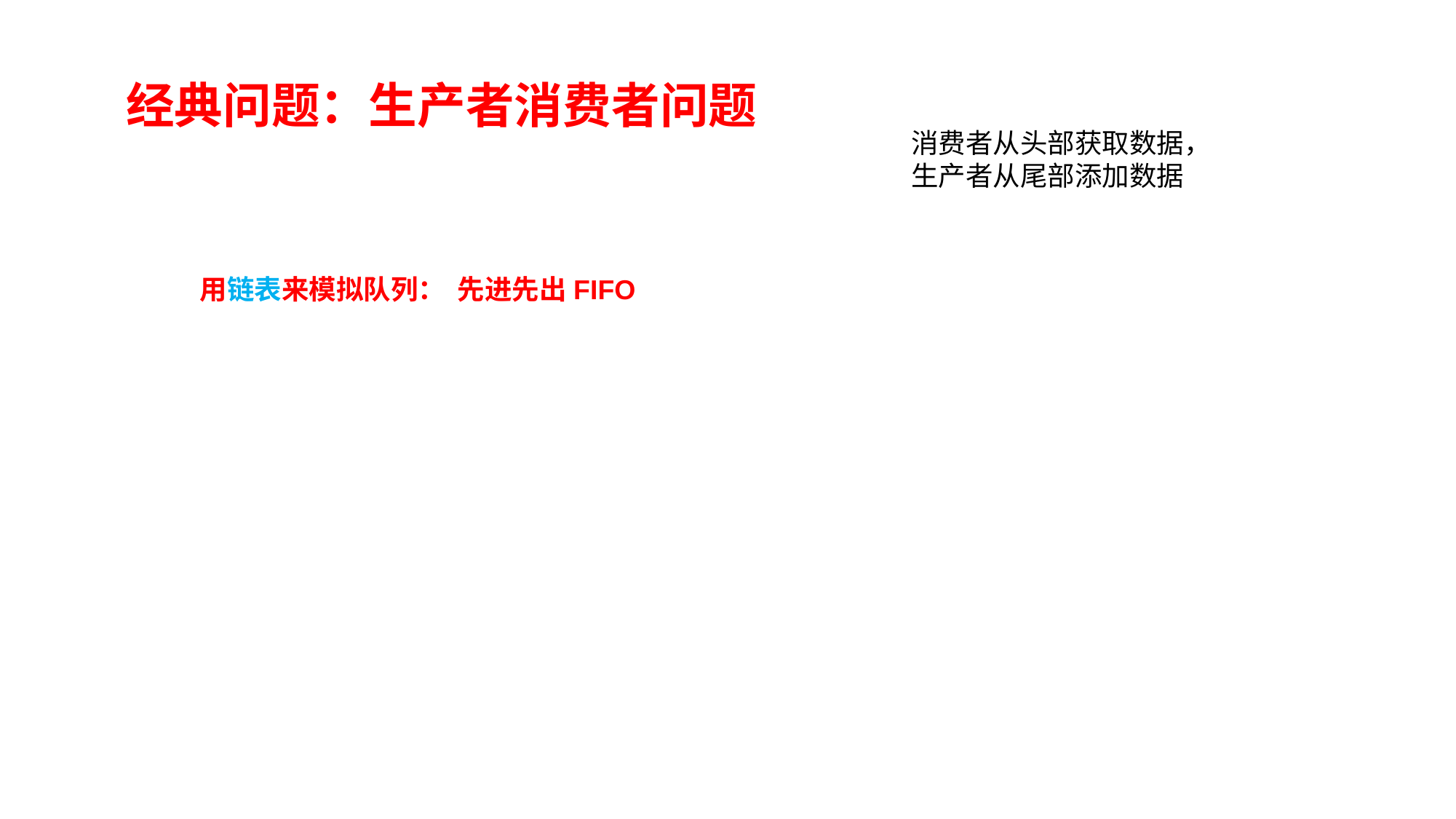

经典问题：生产者消费者问题
消费者从头部获取数据，
生产者从尾部添加数据
用链表来模拟队列：  先进先出FIFO